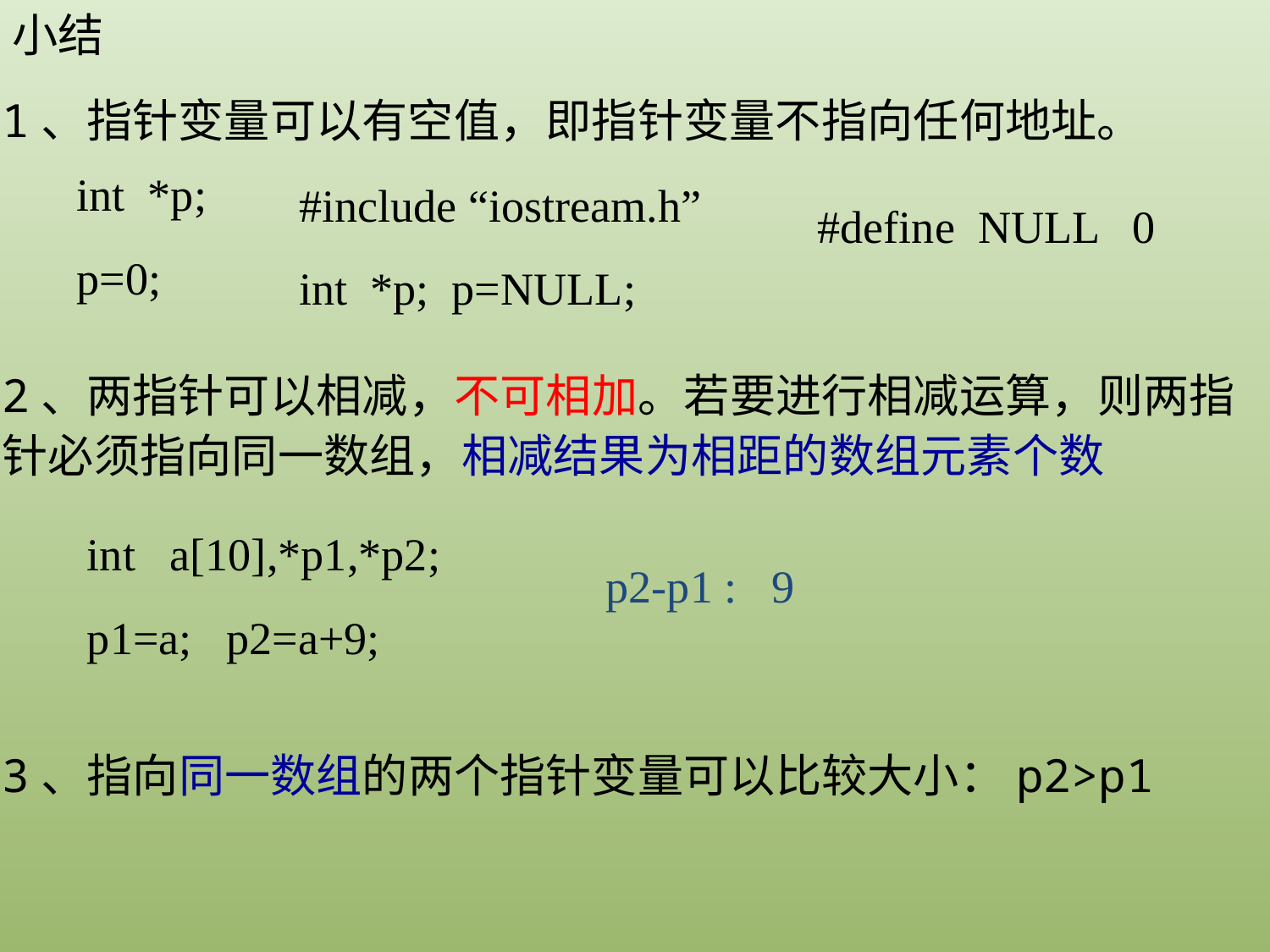

小结
1、指针变量可以有空值，即指针变量不指向任何地址。
int  *p;
p=0;
#include “iostream.h”
int  *p;  p=NULL;
#define  NULL   0
2、两指针可以相减，不可相加。若要进行相减运算，则两指针必须指向同一数组，相减结果为相距的数组元素个数
int   a[10],*p1,*p2;
p1=a;   p2=a+9;
p2-p1 :   9
3、指向同一数组的两个指针变量可以比较大小：p2>p1
532